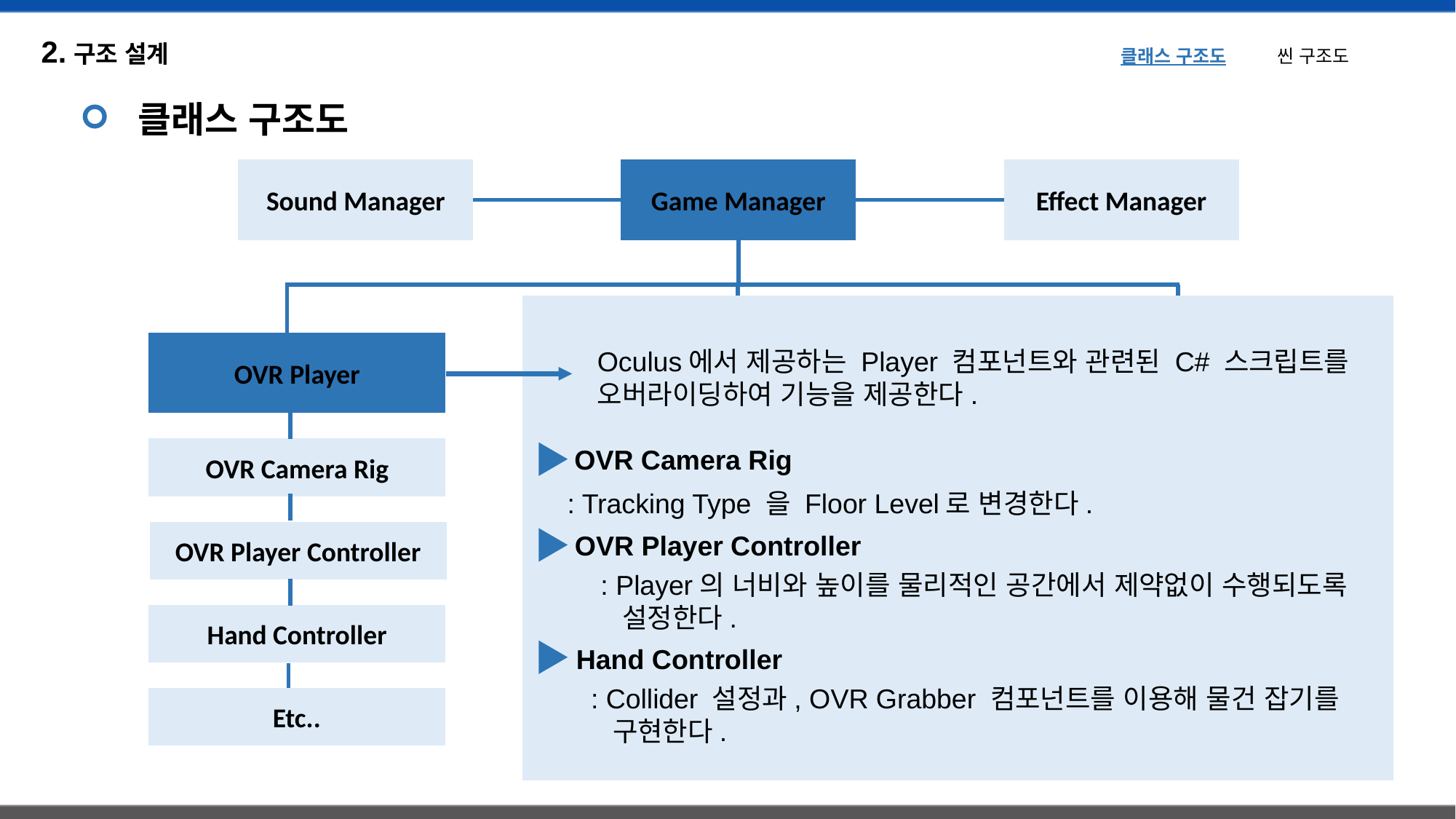

2.구조 설계
클래스 구조도          씬 구조도
클래스 구조도

Sound Manager
Game Manager
Effect Manager

OVR Player
UI
Item
Oculus에서 제공하는 Player 컴포넌트와 관련된 C# 스크립트를
오버라이딩하여 기능을 제공한다.
Game Status
Sound Item
OVR Camera Rig
OVR Camera Rig

: Tracking Type 을 Floor Level로 변경한다.
Game Info
Interactable Item
OVR Player Controller
OVR Player Controller

: Player의 너비와 높이를 물리적인 공간에서 제약없이 수행되도록
  설정한다.
Dialogue
Non-Interactable Item
Hand Controller
Hand Controller

: Collider 설정과, OVR Grabber 컴포넌트를 이용해 물건 잡기를
  구현한다.
Etc..
Etc..
Etc..